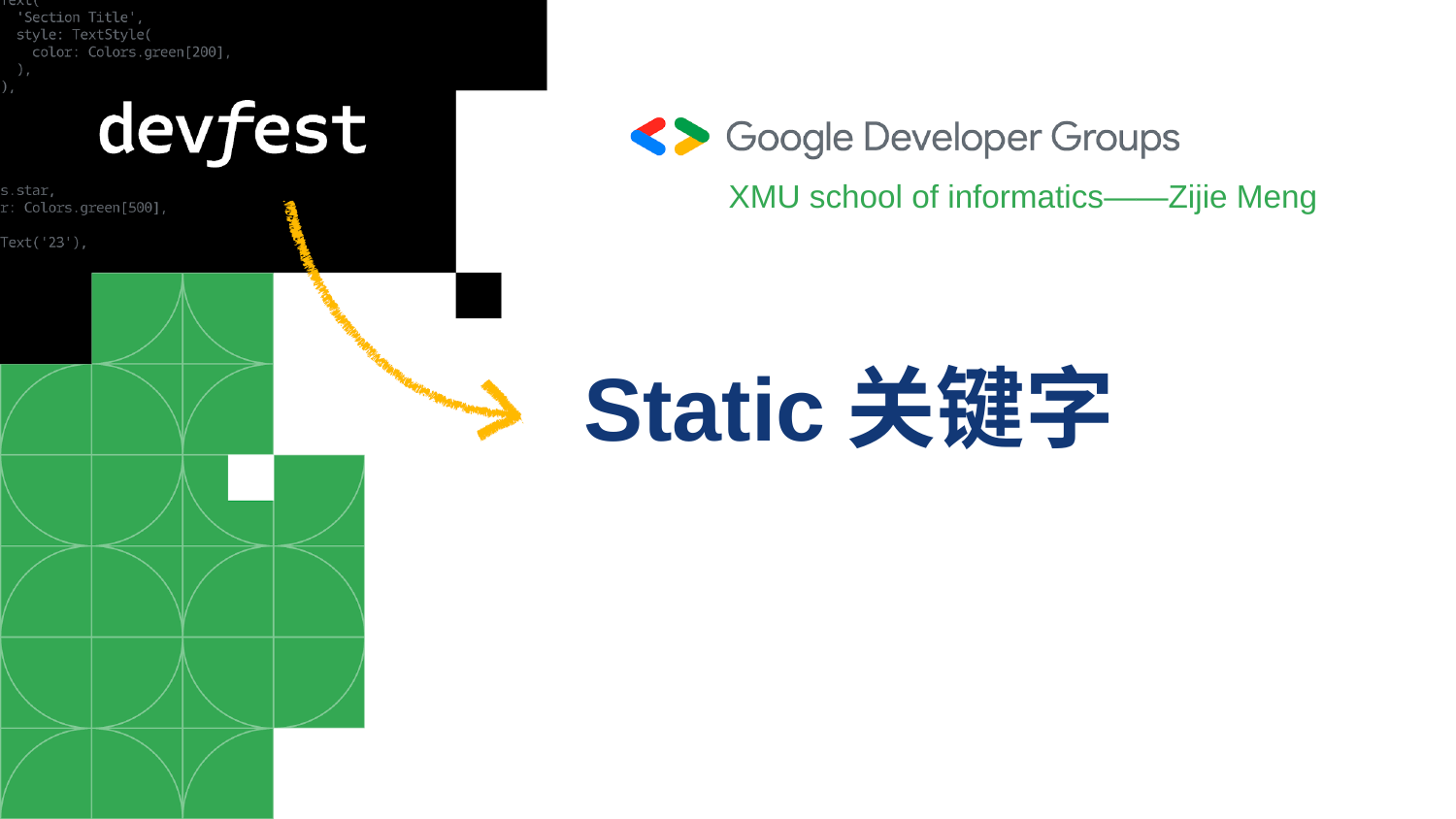

XMU school of informatics——Zijie Meng
# Static关键字